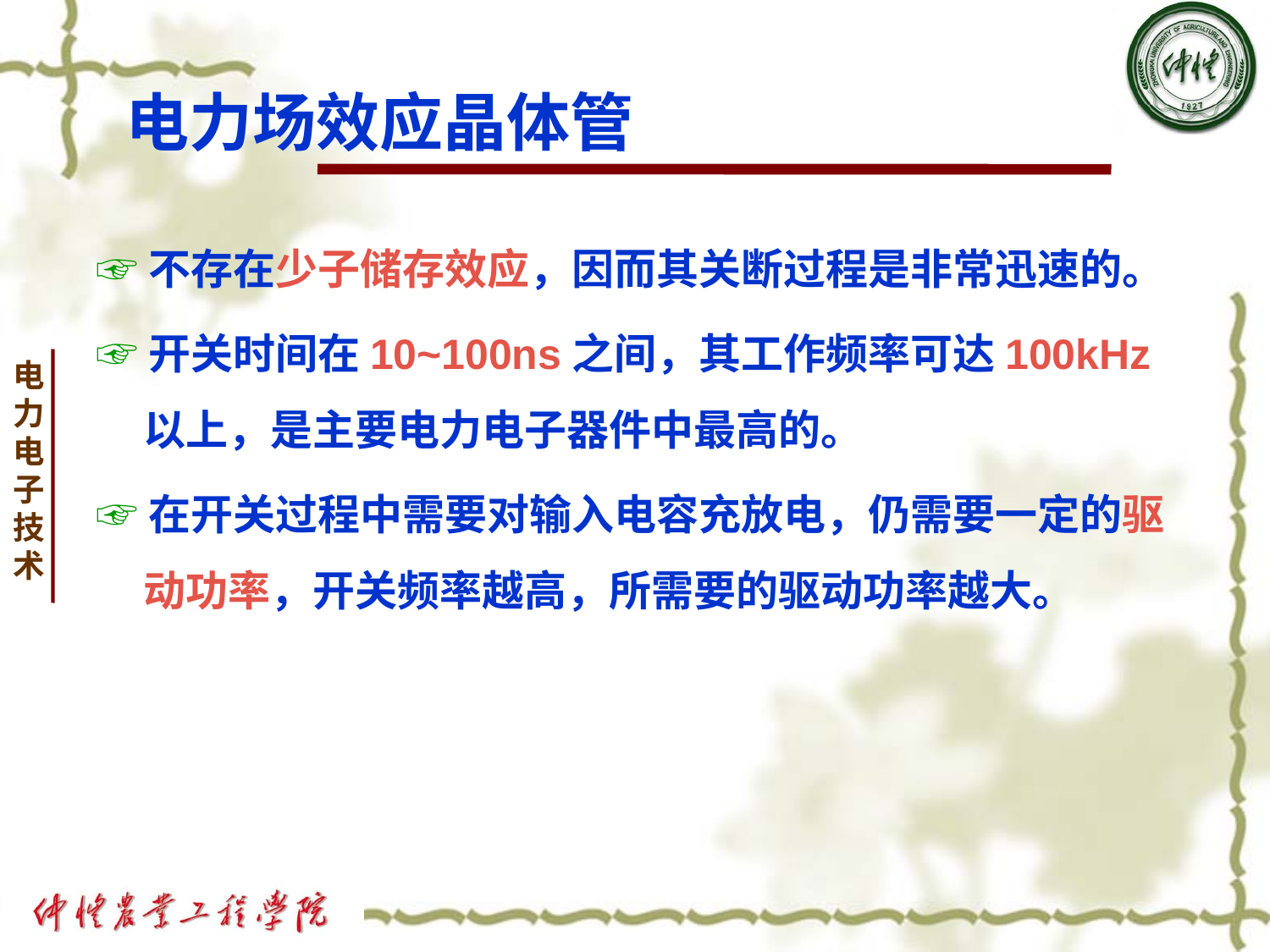

# 电力场效应晶体管
☞不存在少子储存效应，因而其关断过程是非常迅速的。
☞开关时间在10~100ns之间，其工作频率可达100kHz以上，是主要电力电子器件中最高的。
☞在开关过程中需要对输入电容充放电，仍需要一定的驱动功率，开关频率越高，所需要的驱动功率越大。